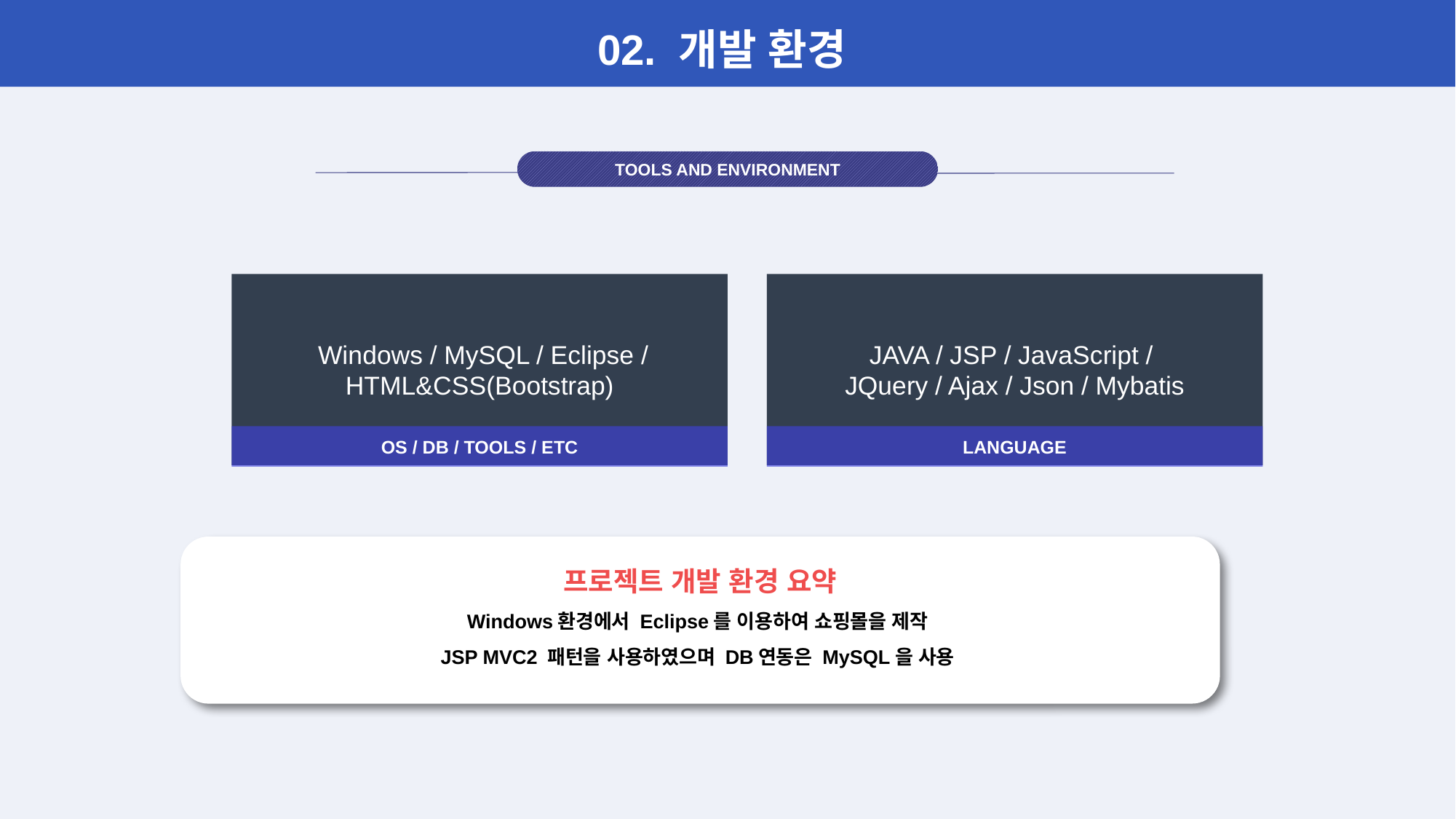

02. 개발 환경
TOOLS AND ENVIRONMENT
 Windows / MySQL / Eclipse / HTML&CSS(Bootstrap)
JAVA / JSP / JavaScript /
JQuery / Ajax / Json / Mybatis
OS / DB / TOOLS / ETC
LANGUAGE

프로젝트 개발 환경 요약
Windows환경에서 Eclipse를 이용하여 쇼핑몰을 제작
JSP MVC2 패턴을 사용하였으며 DB연동은 MySQL을 사용